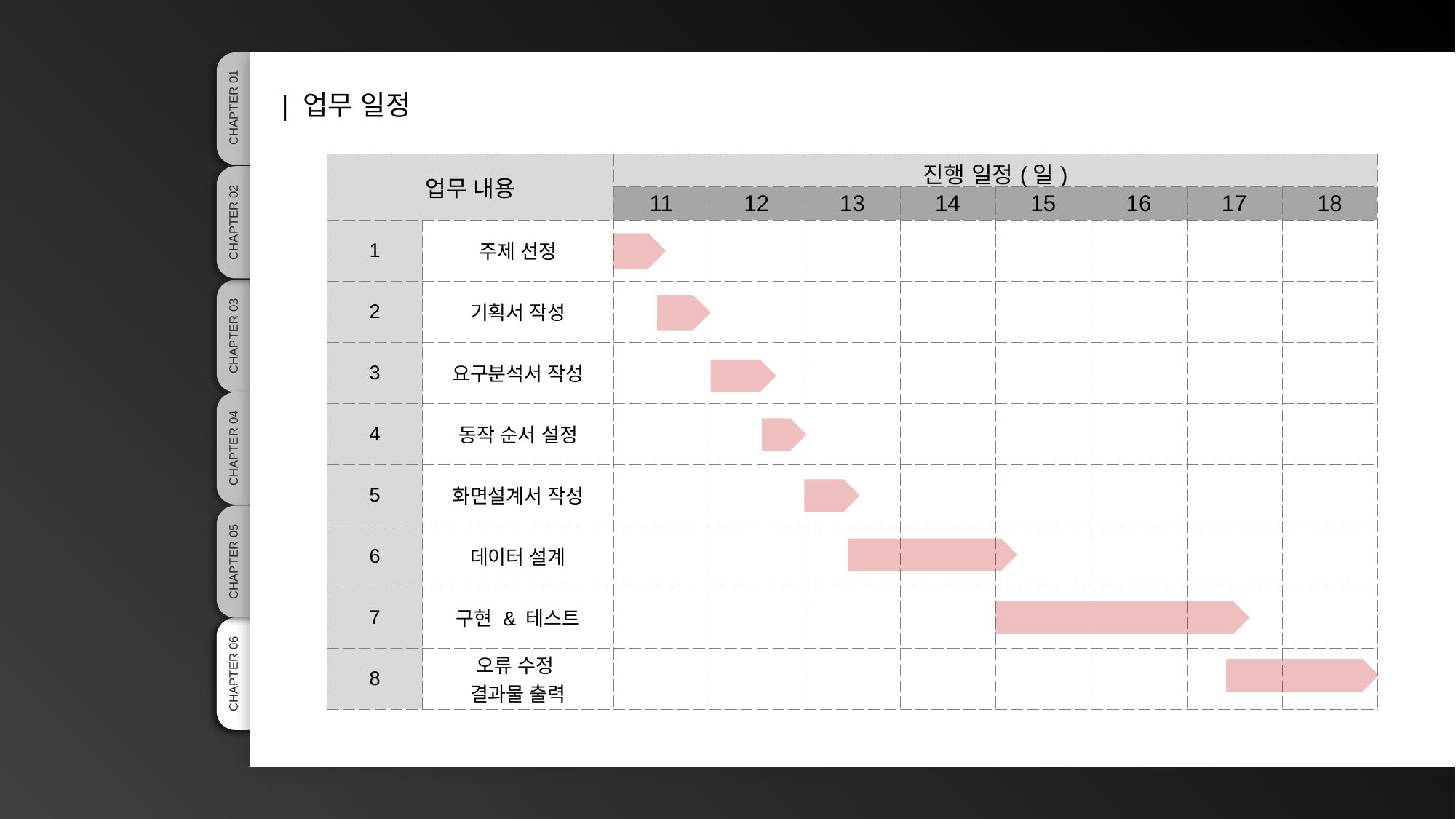

05 |
업무 일정 및 분담

| 업무 일정
CHAPTER 01
| 업무 내용 |  | 진행 일정(일) |  |  |  |  |  |  |  |
| --- | --- | --- | --- | --- | --- | --- | --- | --- | --- |
|  |  | 11 | 12 | 13 | 14 | 15 | 16 | 17 | 18 |
| 1 | 주제 선정 |  |  |  |  |  |  |  |  |
| 2 | 기획서 작성 |  |  |  |  |  |  |  |  |
| 3 | 요구분석서 작성 |  |  |  |  |  |  |  |  |
| 4 | 동작 순서 설정 |  |  |  |  |  |  |  |  |
| 5 | 화면설계서 작성 |  |  |  |  |  |  |  |  |
| 6 | 데이터 설계 |  |  |  |  |  |  |  |  |
| 7 | 구현 & 테스트 |  |  |  |  |  |  |  |  |
| 8 | 오류 수정 결과물 출력 |  |  |  |  |  |  |  |  |

CHAPTER 02

CHAPTER 03

CHAPTER 04

CHAPTER 05

CHAPTER 05
CHAPTER 06